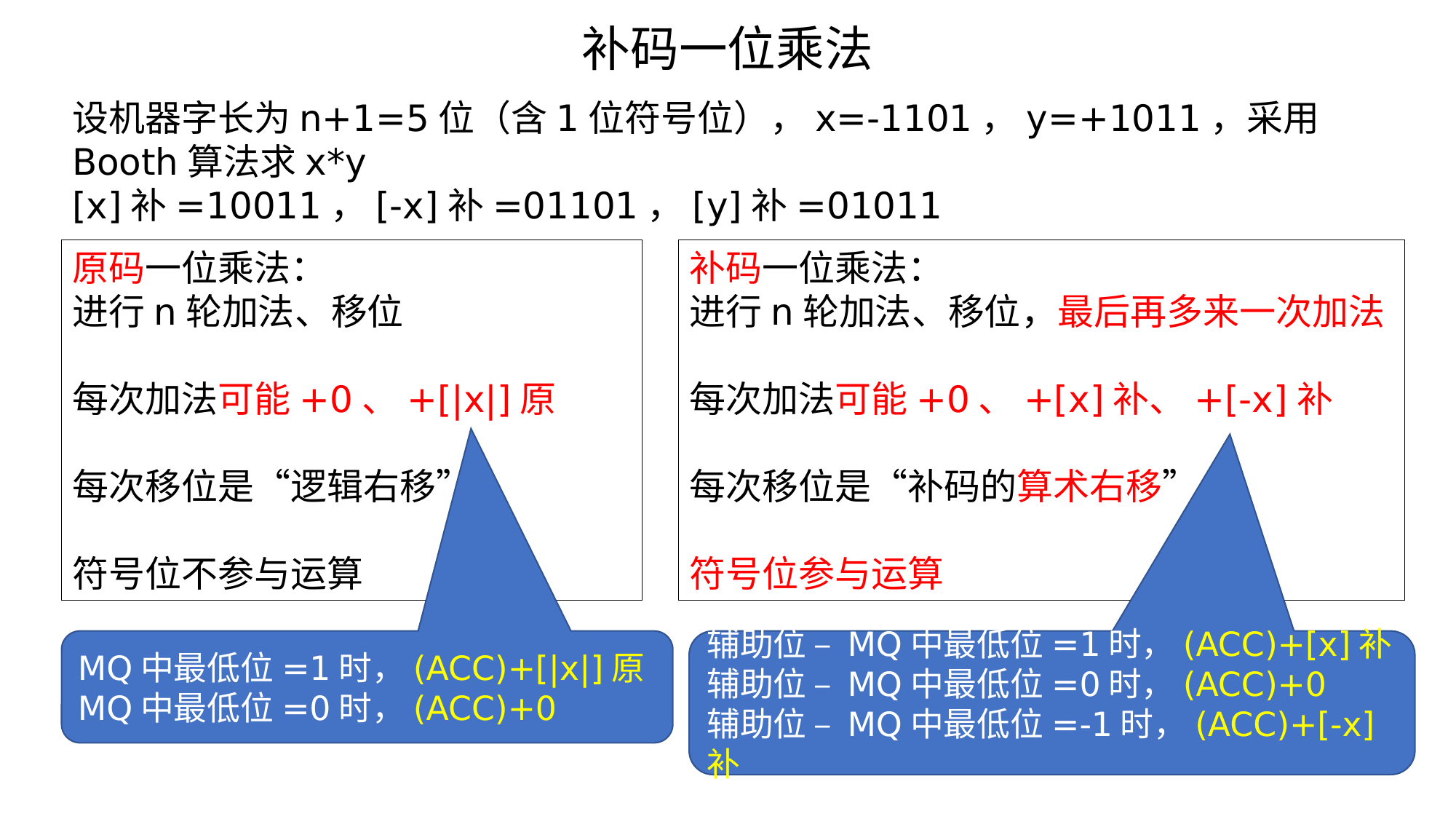

补码一位乘法
设机器字长为n+1=5位（含1位符号位），x=-1101，y=+1011，采用Booth算法求x*y
[x]补=10011，[-x]补=01101，[y]补=01011
原码一位乘法：
进行n轮加法、移位

每次加法可能+0、+[|x|]原

每次移位是“逻辑右移”

符号位不参与运算
补码一位乘法：
进行n轮加法、移位，最后再多来一次加法

每次加法可能+0、+[x]补、+[-x]补

每次移位是“补码的算术右移”

符号位参与运算
MQ中最低位=1时，(ACC)+[|x|]原
MQ中最低位=0时，(ACC)+0
辅助位 – MQ中最低位=1时，(ACC)+[x]补
辅助位 – MQ中最低位=0时，(ACC)+0
辅助位 – MQ中最低位=-1时，(ACC)+[-x]补